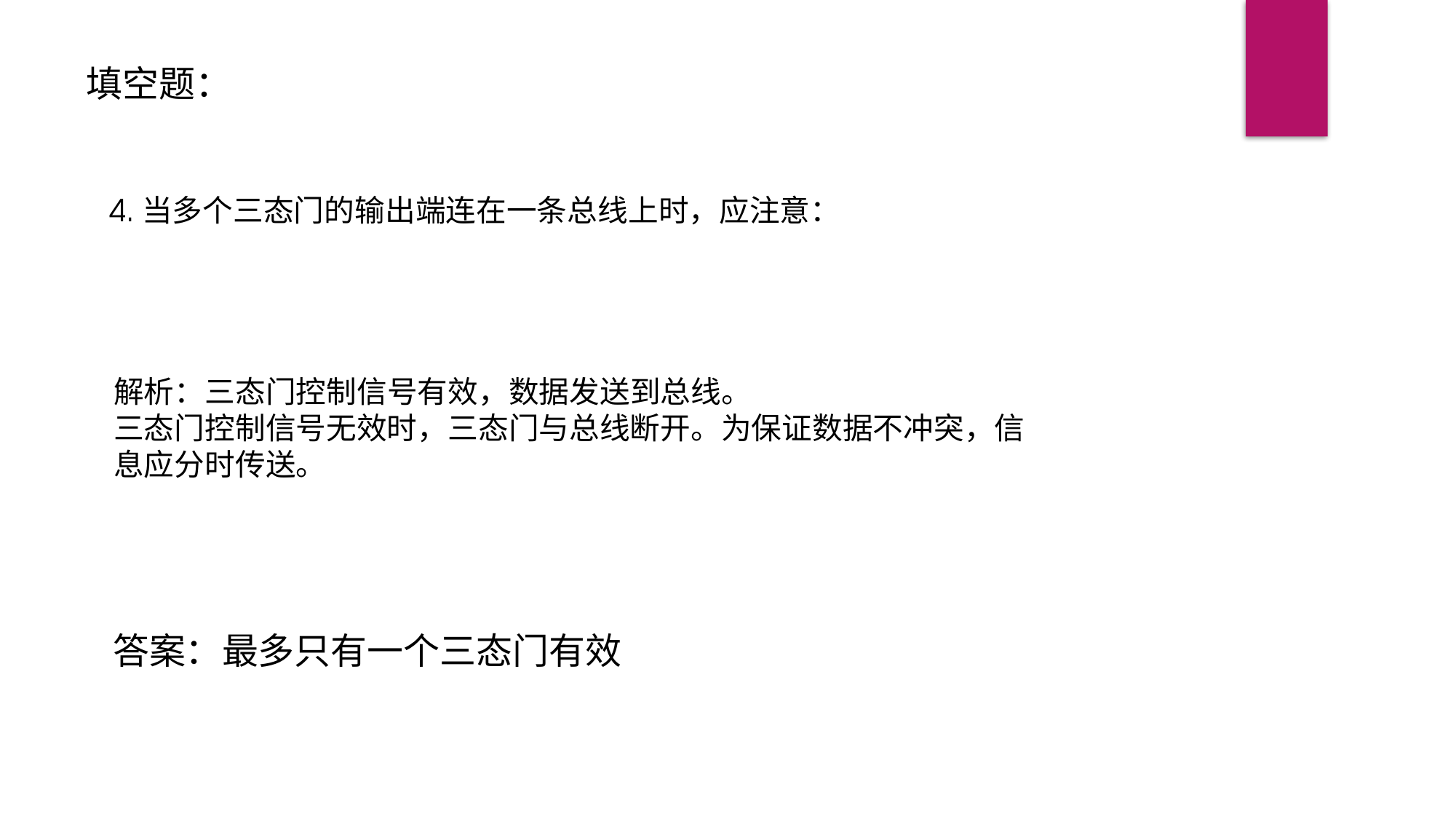

填空题：
4.当多个三态门的输出端连在一条总线上时，应注意：
解析：三态门控制信号有效，数据发送到总线。
三态门控制信号无效时，三态门与总线断开。为保证数据不冲突，信
息应分时传送。
答案：最多只有一个三态门有效